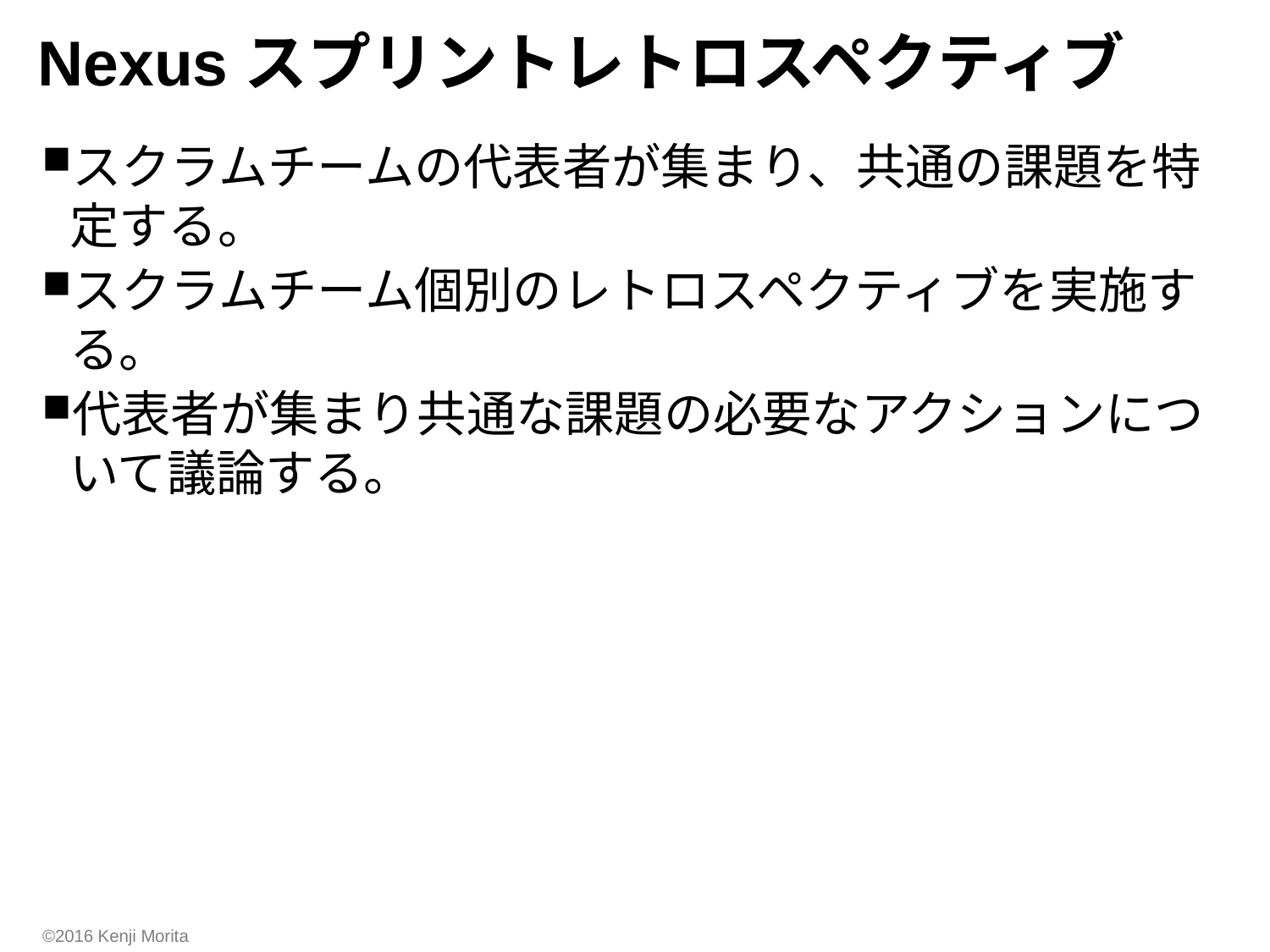

# Nexusスプリントレトロスペクティブ
スクラムチームの代表者が集まり、共通の課題を特定する。
スクラムチーム個別のレトロスペクティブを実施する。
代表者が集まり共通な課題の必要なアクションについて議論する。